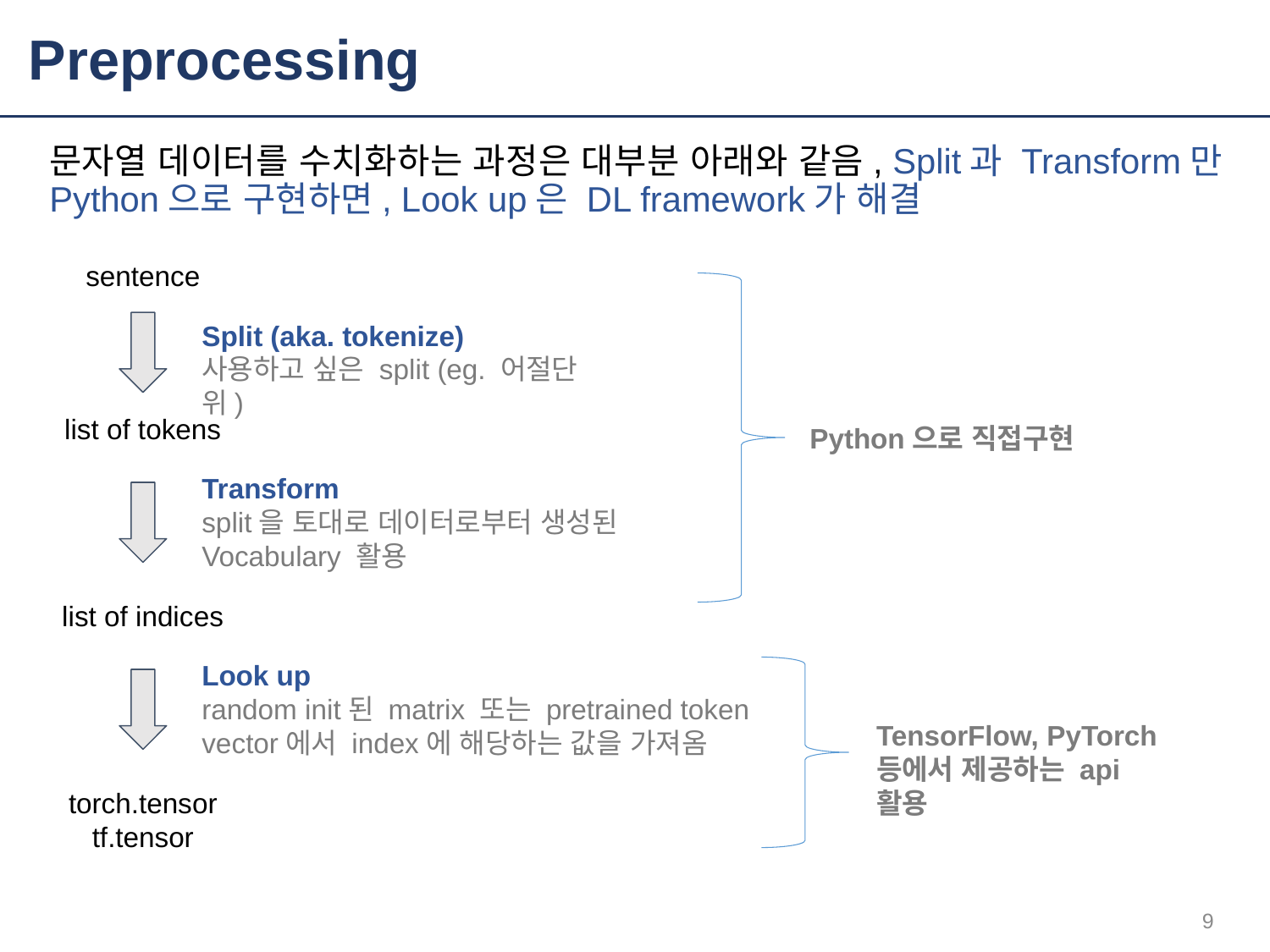

# Preprocessing
문자열 데이터를 수치화하는 과정은 대부분 아래와 같음, Split과 Transform만 Python으로 구현하면, Look up은 DL framework가 해결
sentence
Split (aka. tokenize)
사용하고 싶은 split (eg. 어절단위)

list of tokens
Transform
split을 토대로 데이터로부터 생성된 Vocabulary 활용

list of indices
Look up
random init된 matrix 또는 pretrained token vector에서 index에 해당하는 값을 가져옴

torch.tensor
tf.tensor

Python으로 직접구현

TensorFlow, PyTorch 등에서 제공하는 api 활용
9